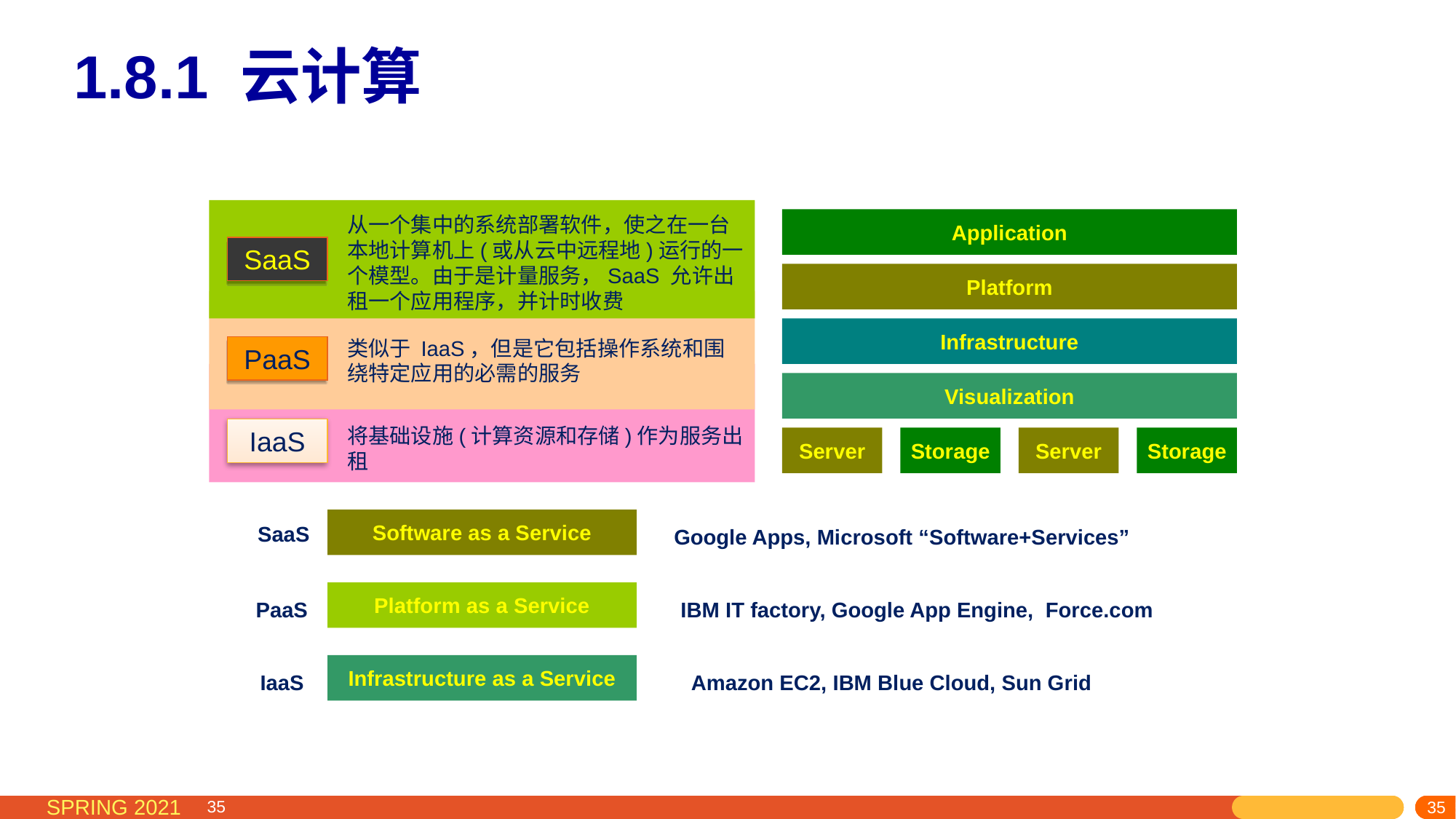

# 1.8.1 云计算

从一个集中的系统部署软件，使之在一台本地计算机上(或从云中远程地)运行的一个模型。由于是计量服务，SaaS 允许出租一个应用程序，并计时收费
Application
SaaS
Platform

Infrastructure
类似于 IaaS，但是它包括操作系统和围绕特定应用的必需的服务
PaaS

Visualization
将基础设施(计算资源和存储)作为服务出租
IaaS
Server
Storage
Server
Storage
Software as a Service
SaaS
Google Apps, Microsoft “Software+Services”
Platform as a Service
PaaS
IBM IT factory, Google App Engine,  Force.com
Infrastructure as a Service
IaaS
Amazon EC2, IBM Blue Cloud, Sun Grid